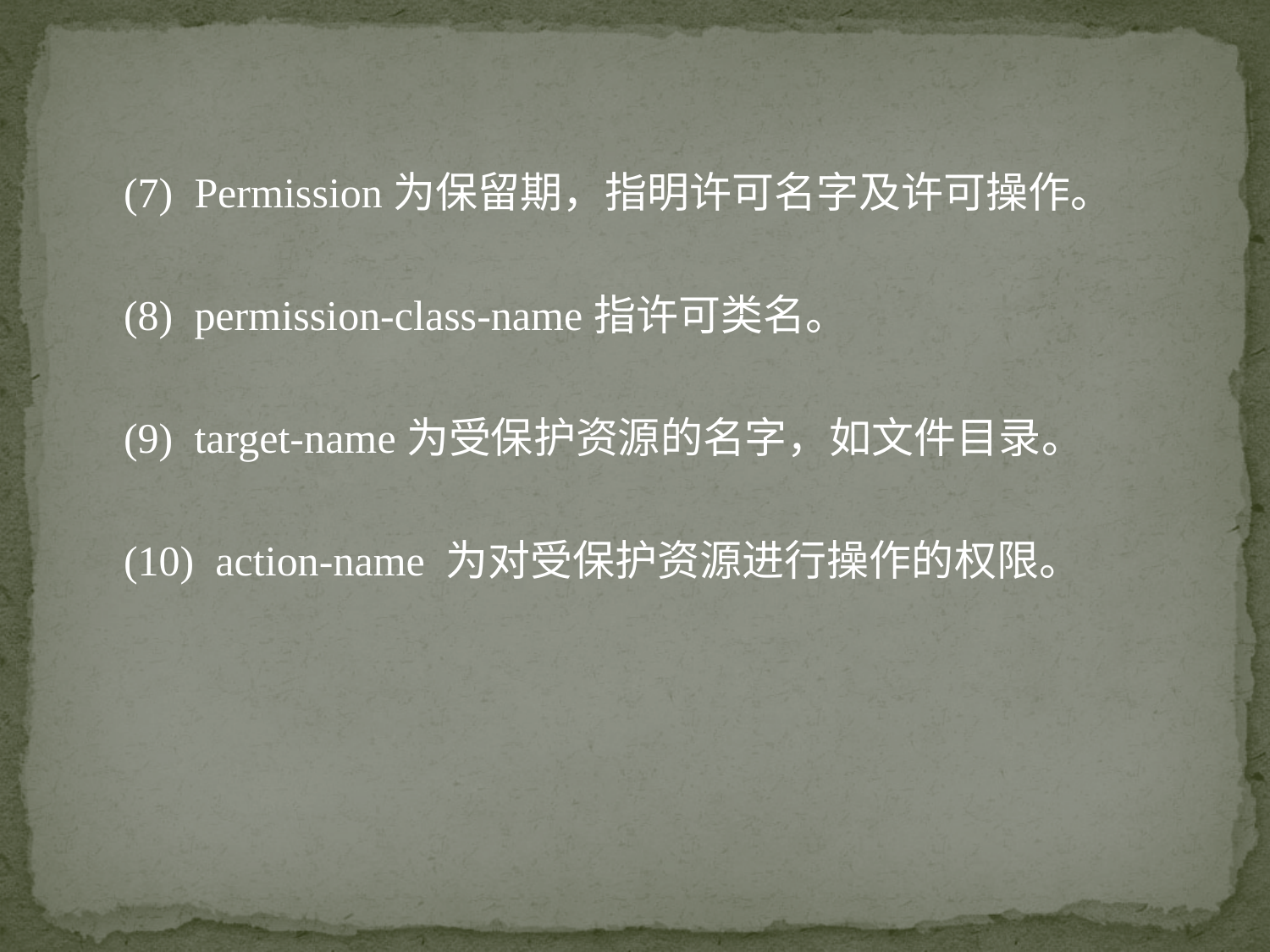

(7)  Permission为保留期，指明许可名字及许可操作。
(8)  permission-class-name指许可类名。
(9)  target-name为受保护资源的名字，如文件目录。
(10)  action-name 为对受保护资源进行操作的权限。